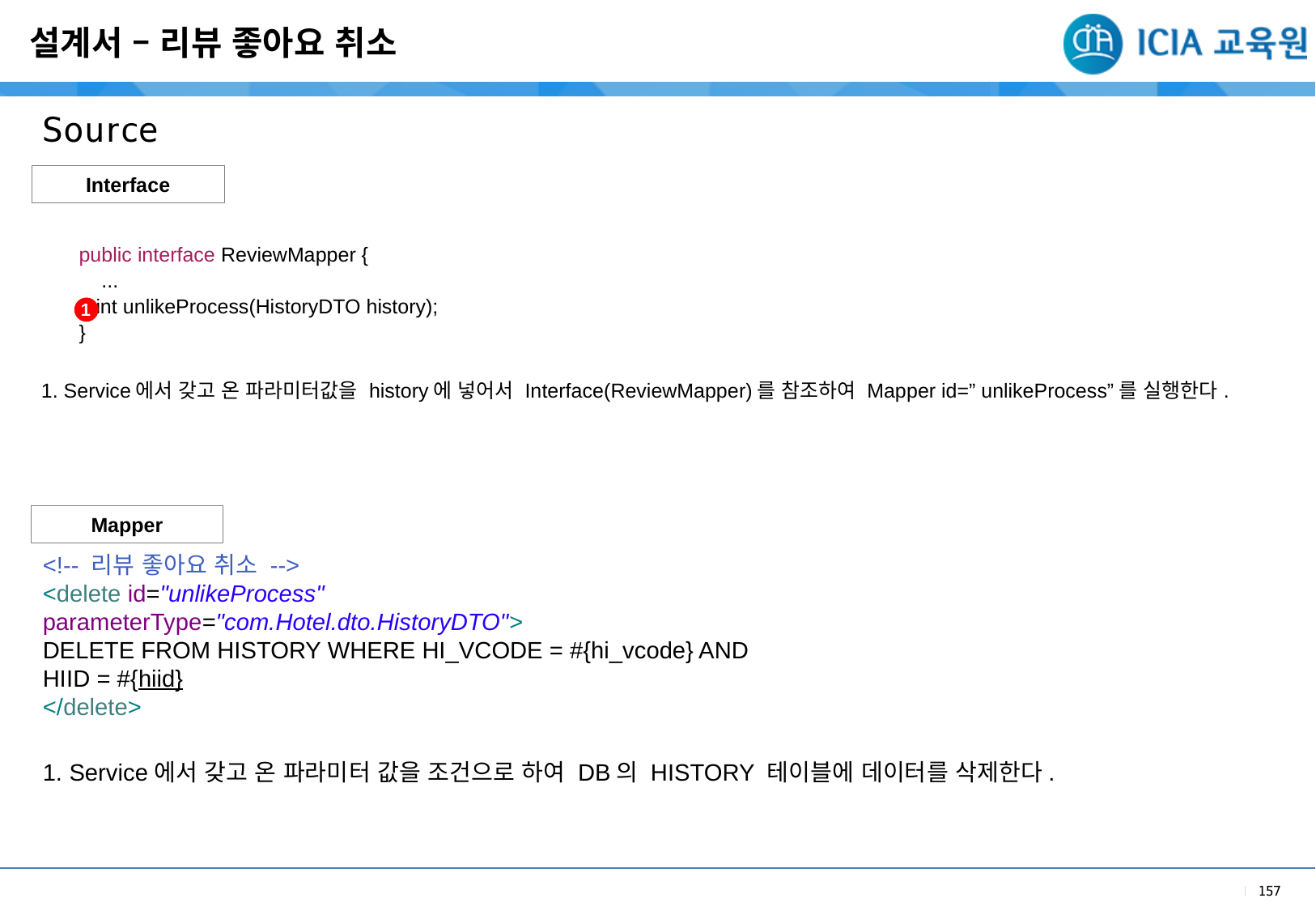

설계서 – 리뷰 좋아요 취소
Source
Interface
| public interface ReviewMapper { ... int unlikeProcess(HistoryDTO history); } |
| --- |
| 1. Service에서 갖고 온 파라미터값을 history에 넣어서 Interface(ReviewMapper)를 참조하여 Mapper id=” unlikeProcess”를 실행한다. |
|  |
1

Mapper
<!-- 리뷰 좋아요 취소 -->
<delete id="unlikeProcess"
parameterType="com.Hotel.dto.HistoryDTO">
DELETE FROM HISTORY WHERE HI_VCODE = #{hi_vcode} AND
HIID = #{hiid}
</delete>

1. Service에서 갖고 온 파라미터 값을 조건으로 하여 DB의 HISTORY 테이블에 데이터를 삭제한다.